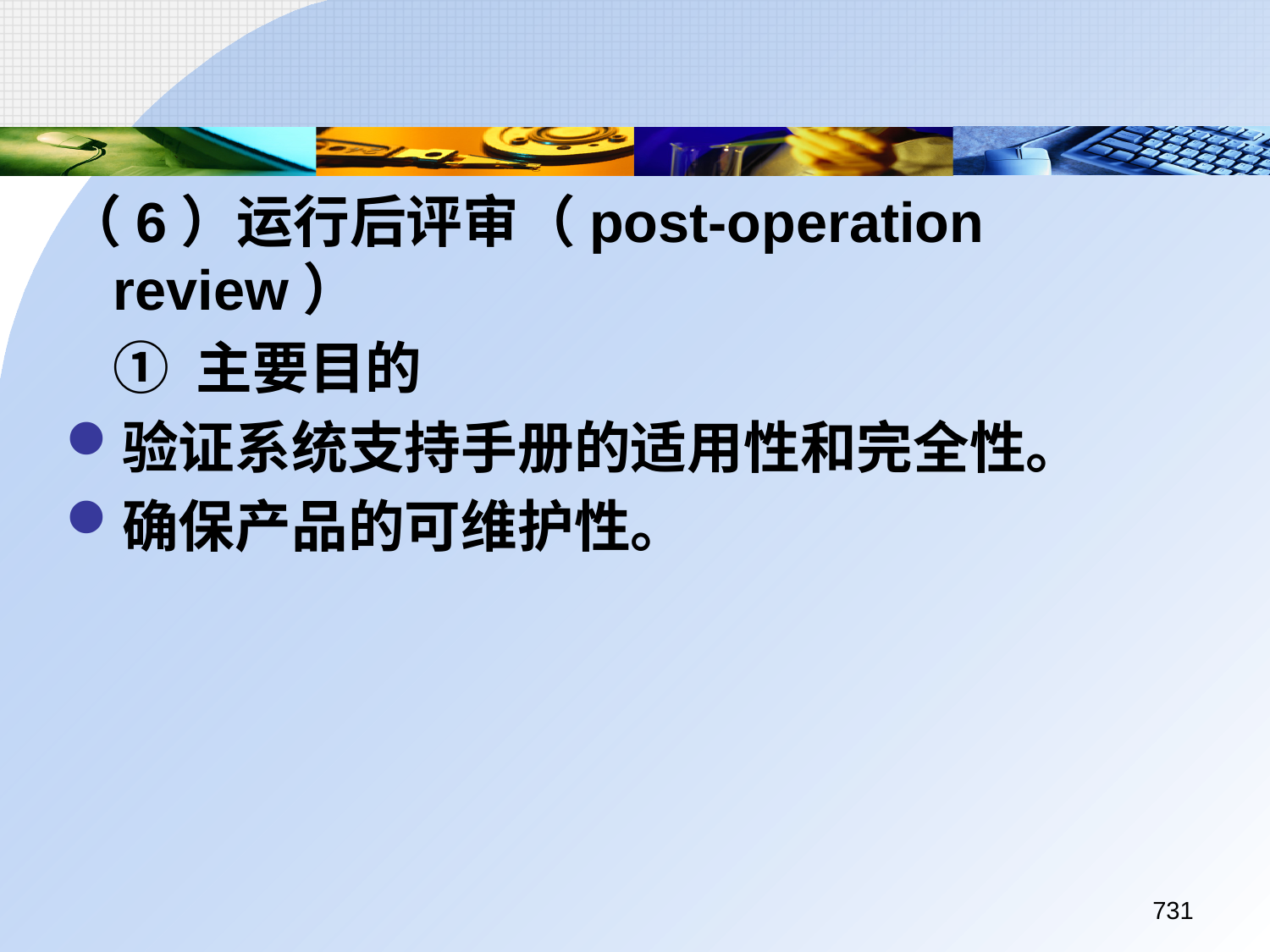

（6）运行后评审（post-operation review）
	① 主要目的
验证系统支持手册的适用性和完全性。
确保产品的可维护性。

731